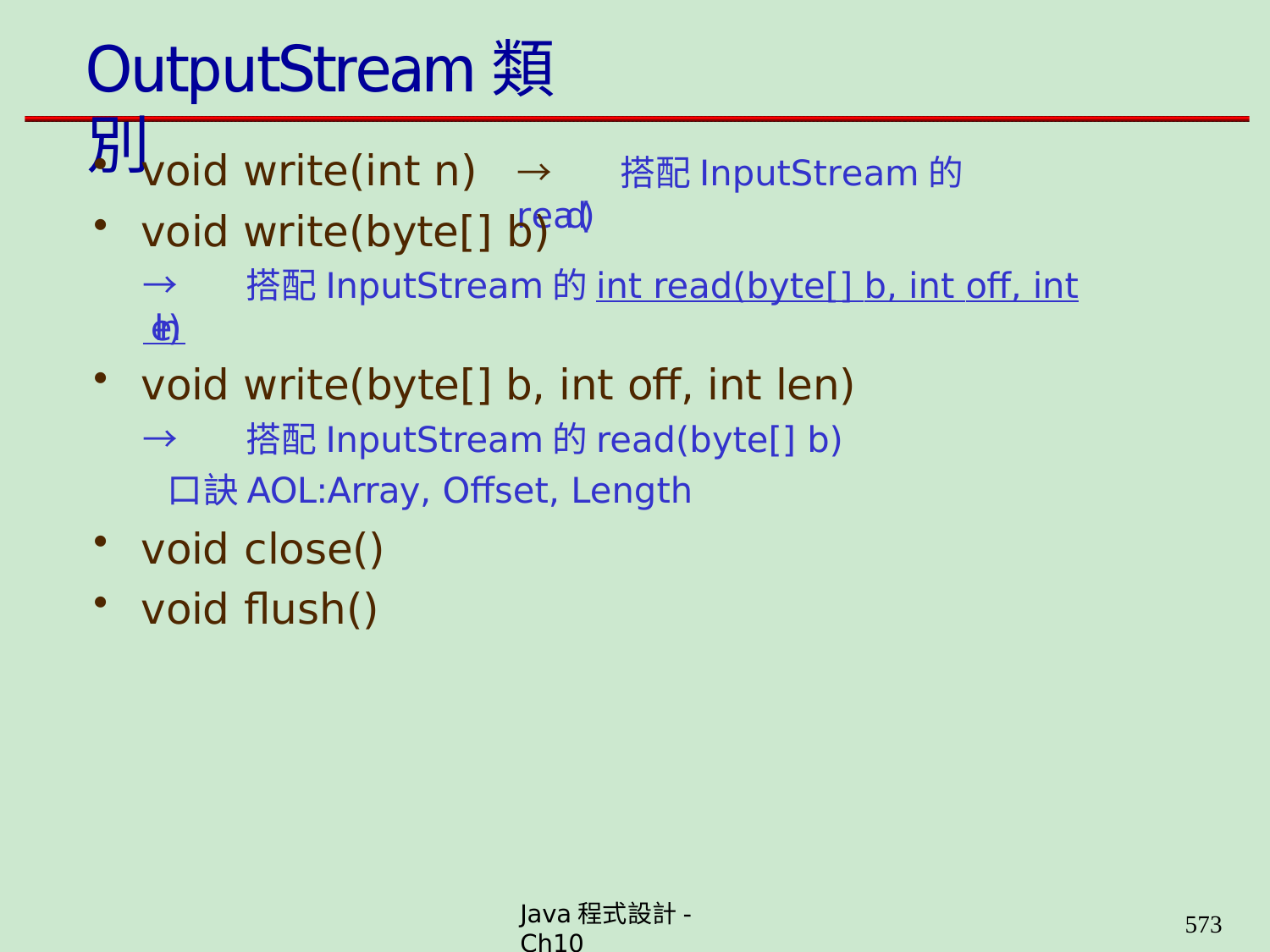

# OutputStream類別
void write(int n)
→搭配InputStream的read()
void write(byte[] b)
→搭配InputStream的int read(byte[] b, int off, int  len)
void write(byte[] b, int off, int len)
→搭配InputStream的read(byte[] b)
口訣AOL:Array, Offset, Length
void close()
void flush()
Java程式設計-Ch10
573